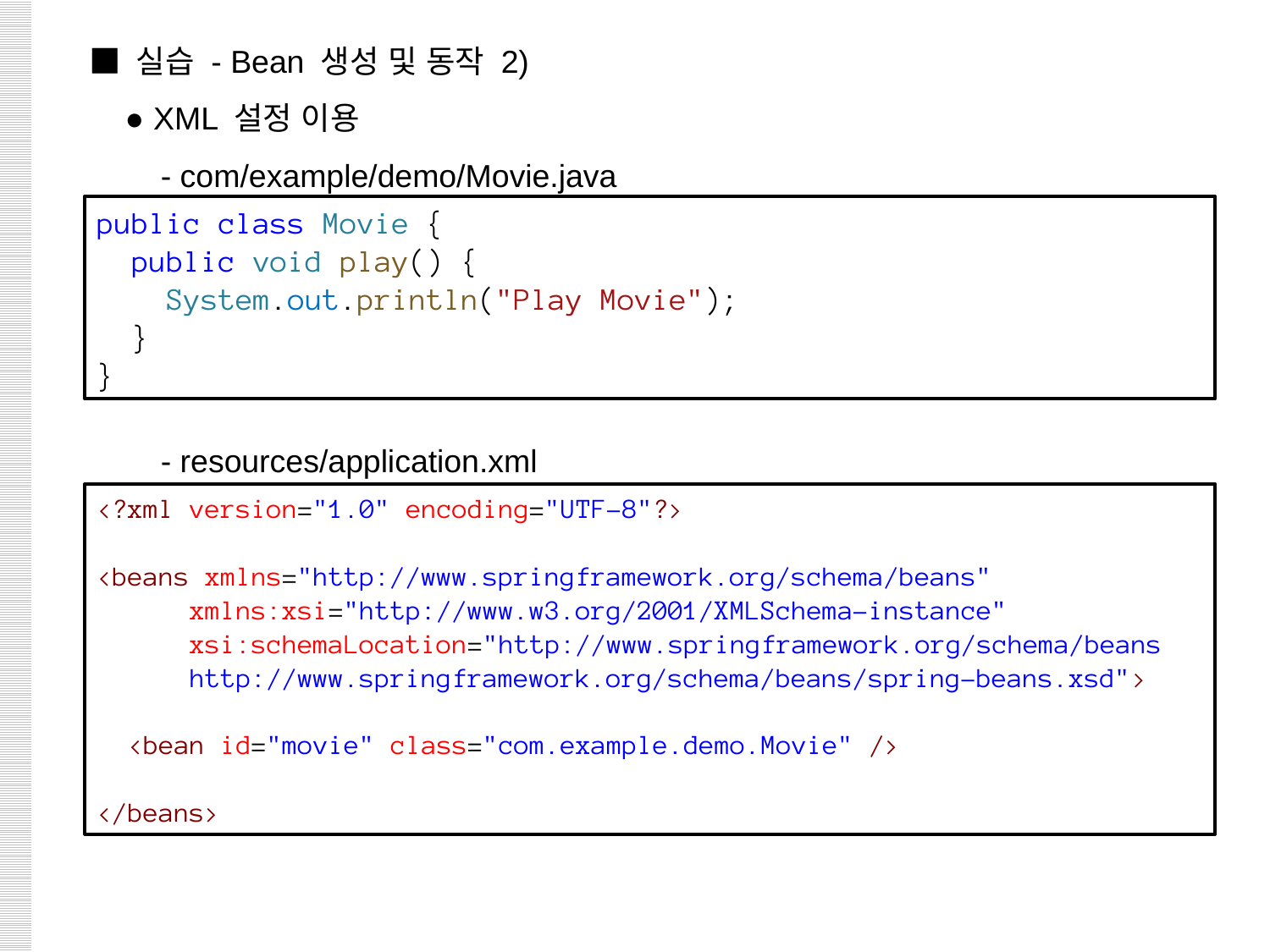

■ 실습 - Bean 생성 및 동작 2)
    ● XML 설정 이용
        - com/example/demo/Movie.java

        - resources/application.xml
public class Movie {
  public void play() {
    System.out.println("Play Movie");
  }
}
<?xml version="1.0" encoding="UTF-8"?>
<beans xmlns="http://www.springframework.org/schema/beans"
      xmlns:xsi="http://www.w3.org/2001/XMLSchema-instance"
      xsi:schemaLocation="http://www.springframework.org/schema/beans
      http://www.springframework.org/schema/beans/spring-beans.xsd">

  <bean id="movie" class="com.example.demo.Movie" />
</beans>